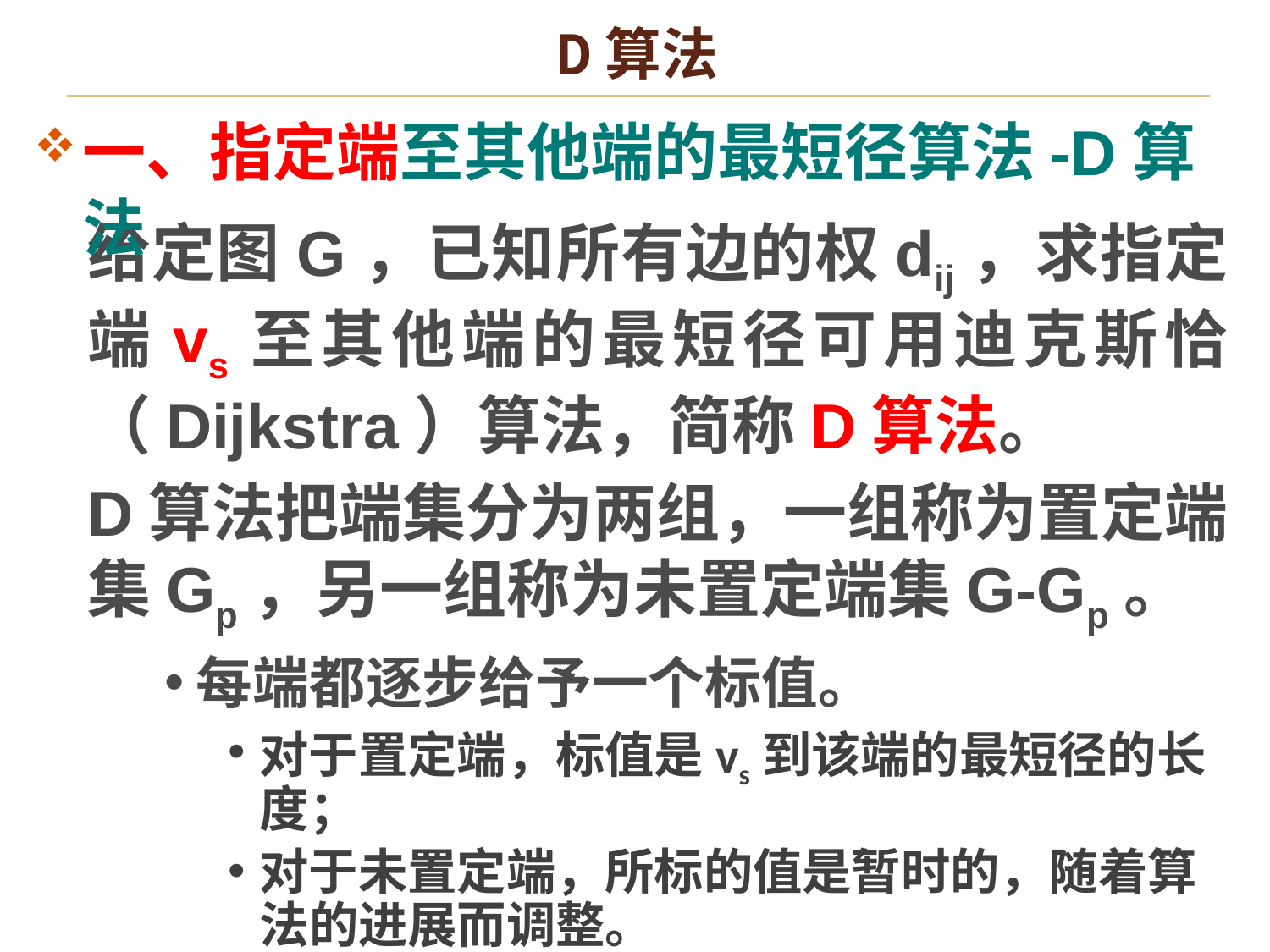

# D算法
一、指定端至其他端的最短径算法-D算法
给定图G，已知所有边的权dij，求指定端vs至其他端的最短径可用迪克斯恰（Dijkstra）算法，简称D算法。
D算法把端集分为两组，一组称为置定端集Gp，另一组称为未置定端集G-Gp。
每端都逐步给予一个标值。
对于置定端，标值是vs到该端的最短径的长度；
对于未置定端，所标的值是暂时的，随着算法的进展而调整。